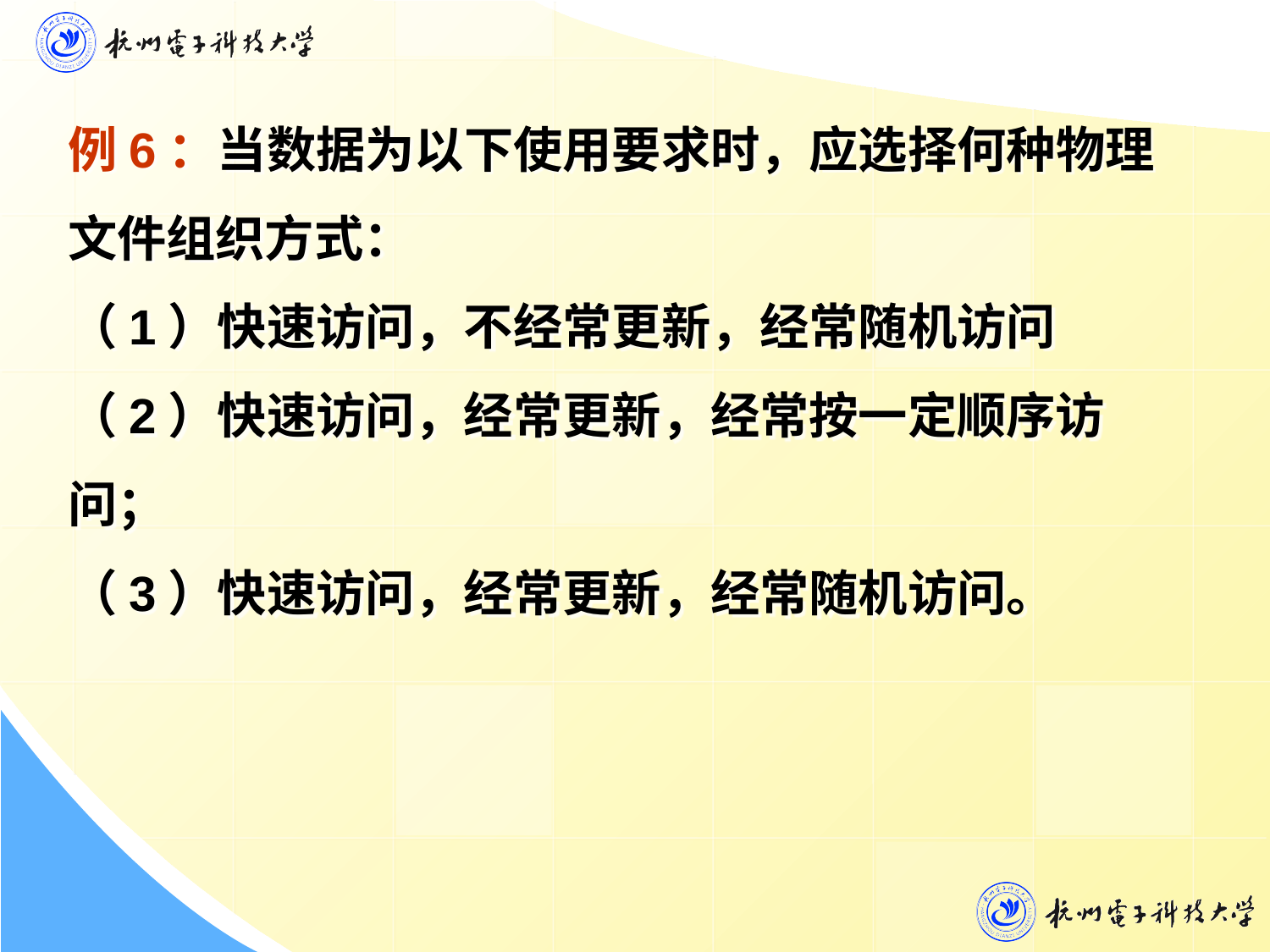

# 例6：当数据为以下使用要求时，应选择何种物理文件组织方式： （1）快速访问，不经常更新，经常随机访问 （2）快速访问，经常更新，经常按一定顺序访问； （3）快速访问，经常更新，经常随机访问。